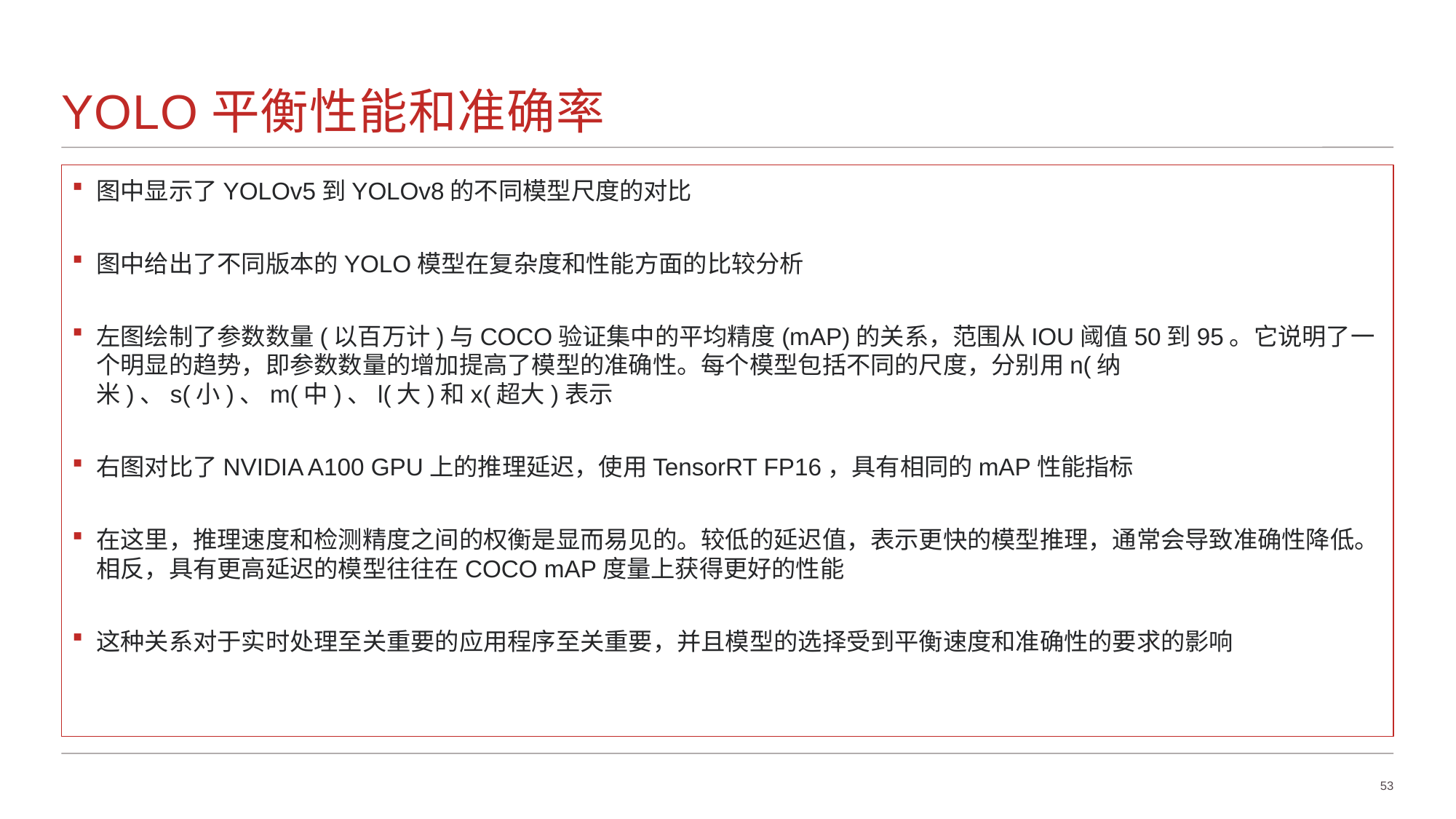

# YOLO平衡性能和准确率
图中显示了YOLOv5到YOLOv8的不同模型尺度的对比

图中给出了不同版本的YOLO模型在复杂度和性能方面的比较分析

左图绘制了参数数量(以百万计)与COCO验证集中的平均精度(mAP)的关系，范围从IOU阈值50到95。它说明了一个明显的趋势，即参数数量的增加提高了模型的准确性。每个模型包括不同的尺度，分别用n(纳米)、s(小)、m(中)、l(大)和x(超大)表示

右图对比了NVIDIA A100 GPU上的推理延迟，使用TensorRT FP16，具有相同的mAP性能指标

在这里，推理速度和检测精度之间的权衡是显而易见的。较低的延迟值，表示更快的模型推理，通常会导致准确性降低。相反，具有更高延迟的模型往往在COCO mAP度量上获得更好的性能

这种关系对于实时处理至关重要的应用程序至关重要，并且模型的选择受到平衡速度和准确性的要求的影响